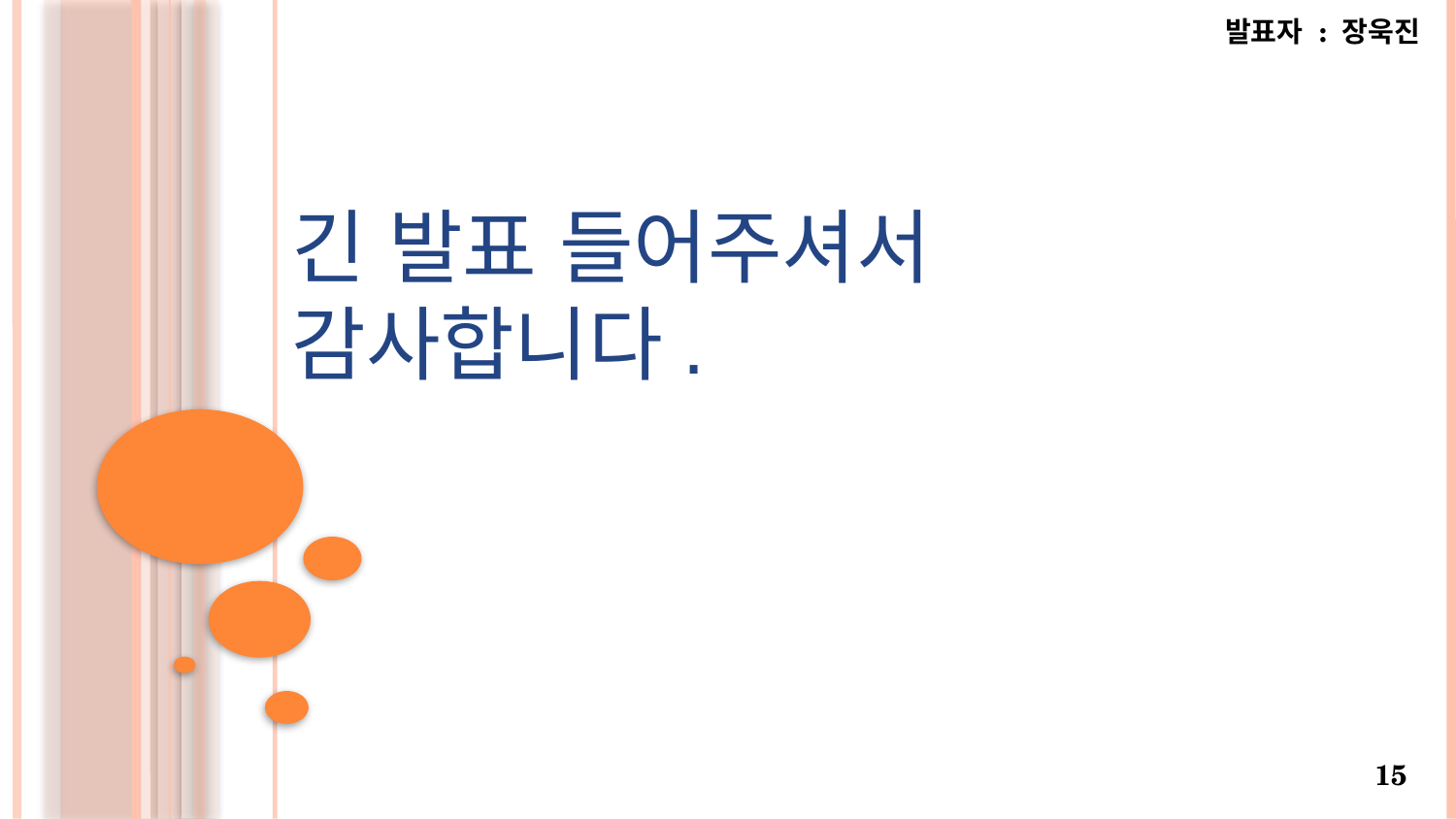

발표자 : 장욱진
긴 발표 들어주셔서
감사합니다.
15